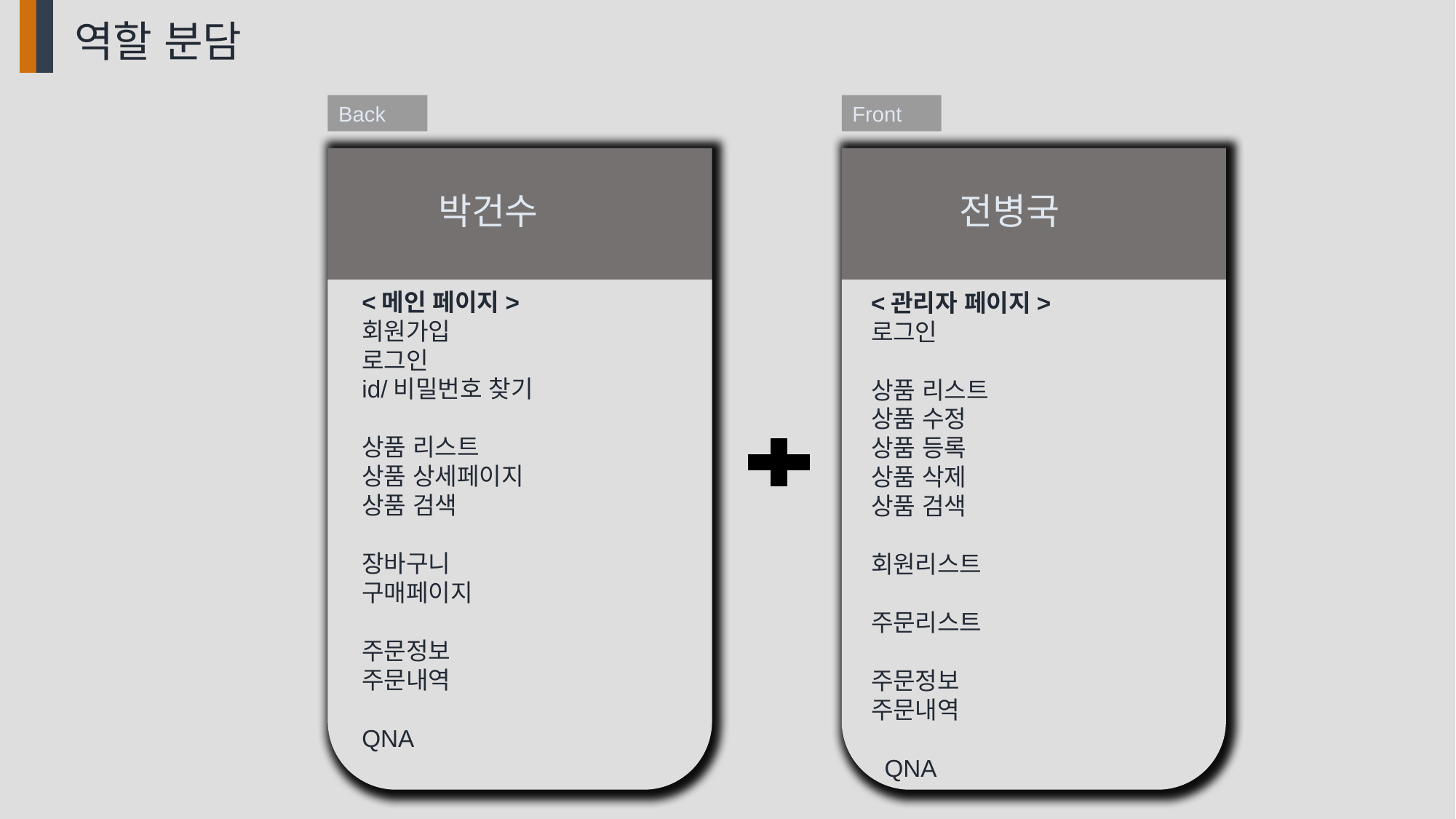

역할 분담
Back
Front

박건수
전병국
<메인 페이지>
회원가입
로그인
id/비밀번호 찾기

상품 리스트
상품 상세페이지
상품 검색

장바구니
구매페이지

주문정보
주문내역

QNA
<관리자 페이지>
로그인

상품 리스트
상품 수정
상품 등록
상품 삭제
상품 검색

회원리스트

주문리스트

주문정보
주문내역

  QNA